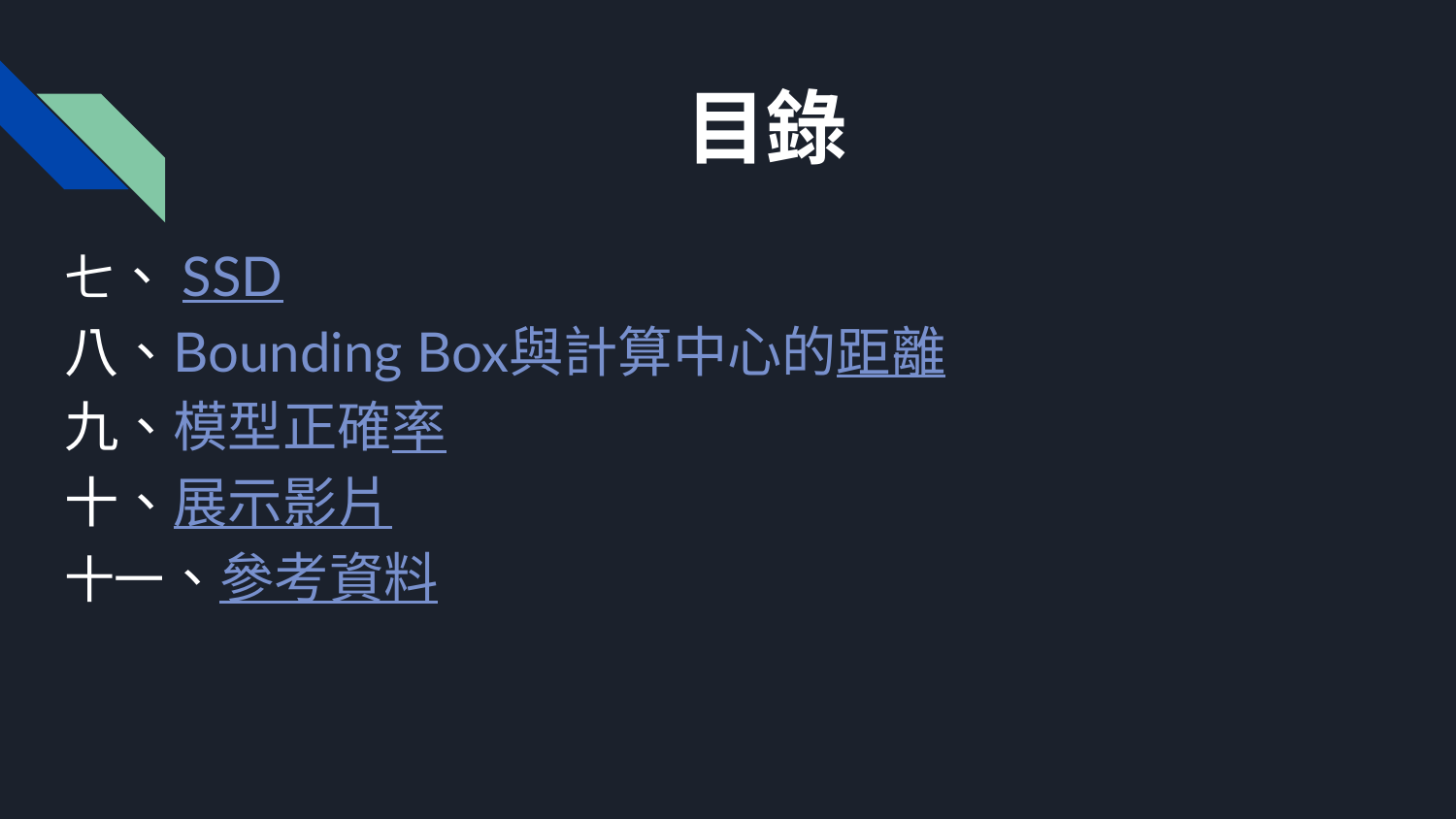

# 目錄
七、SSD
八、Bounding Box與計算中心的距離
九、模型正確率
十、展示影片
十一、參考資料